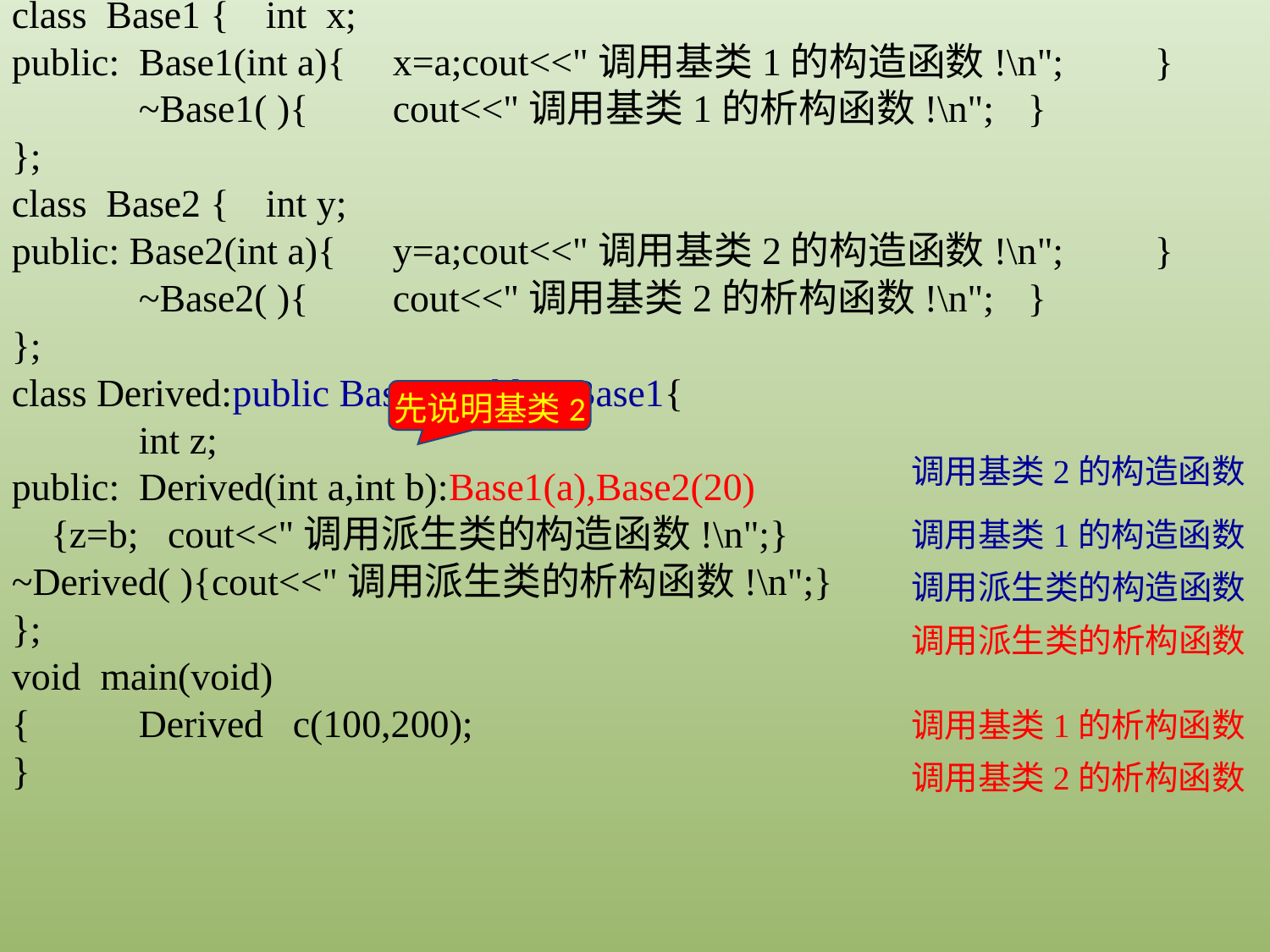

class  Base1 {	int  x;
public:  Base1(int a){	x=a;cout<<"调用基类1的构造函数!\n";	}
	~Base1( ){	cout<<"调用基类1的析构函数!\n";	}
};
class  Base2 {	int y;
public: Base2(int a){	y=a;cout<<"调用基类2的构造函数!\n";	}
	~Base2( ){	cout<<"调用基类2的析构函数!\n";	}
};
class Derived:public Base2, public  Base1{
	int z;
public:  Derived(int a,int b):Base1(a),Base2(20)
    {z=b;   cout<<"调用派生类的构造函数!\n";}
~Derived( ){cout<<"调用派生类的析构函数!\n";}
};
void  main(void)
{	Derived   c(100,200);
}
先说明基类2
调用基类2的构造函数
调用基类1的构造函数
调用派生类的构造函数
调用派生类的析构函数
调用基类1的析构函数
调用基类2的析构函数
737